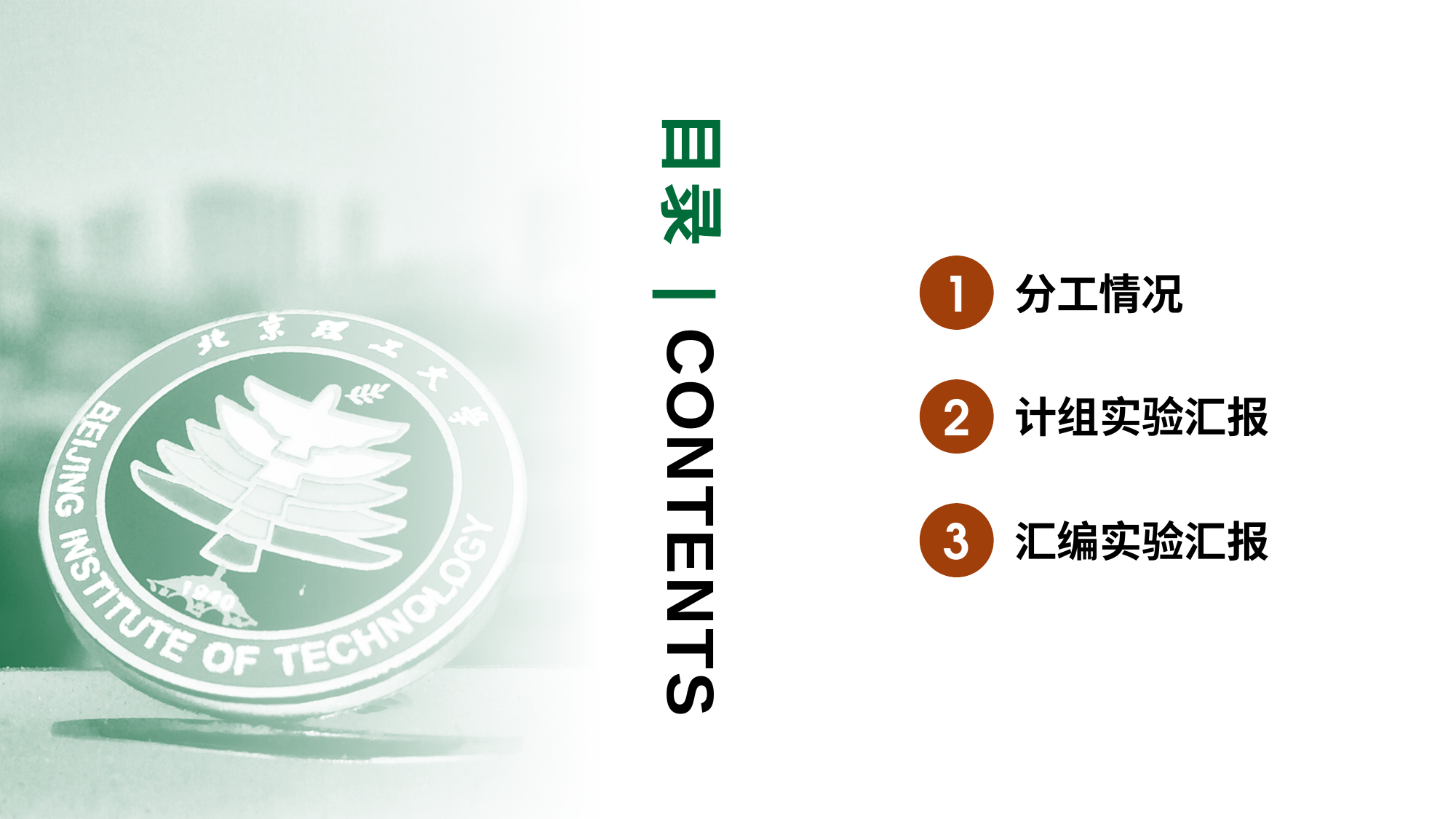

目录 | CONTENTS
1
分工情况
2
计组实验汇报
3
汇编实验汇报